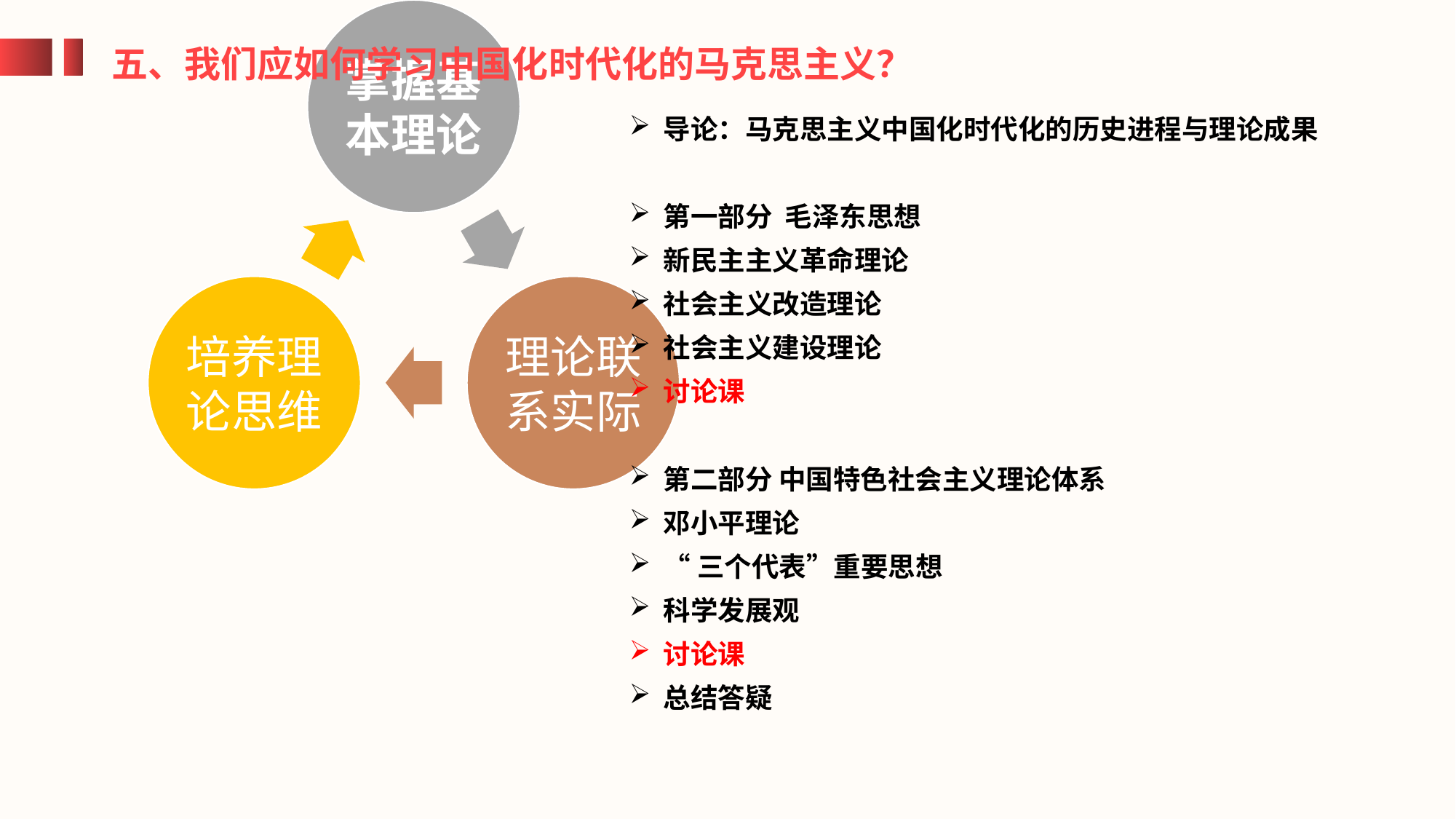

五、我们应如何学习中国化时代化的马克思主义？

导论：马克思主义中国化时代化的历史进程与理论成果

第一部分  毛泽东思想
新民主主义革命理论
社会主义改造理论
社会主义建设理论
讨论课

第二部分 中国特色社会主义理论体系
邓小平理论
“三个代表”重要思想
科学发展观
讨论课
总结答疑
掌握基本理论

理论联系实际

培养理论思维